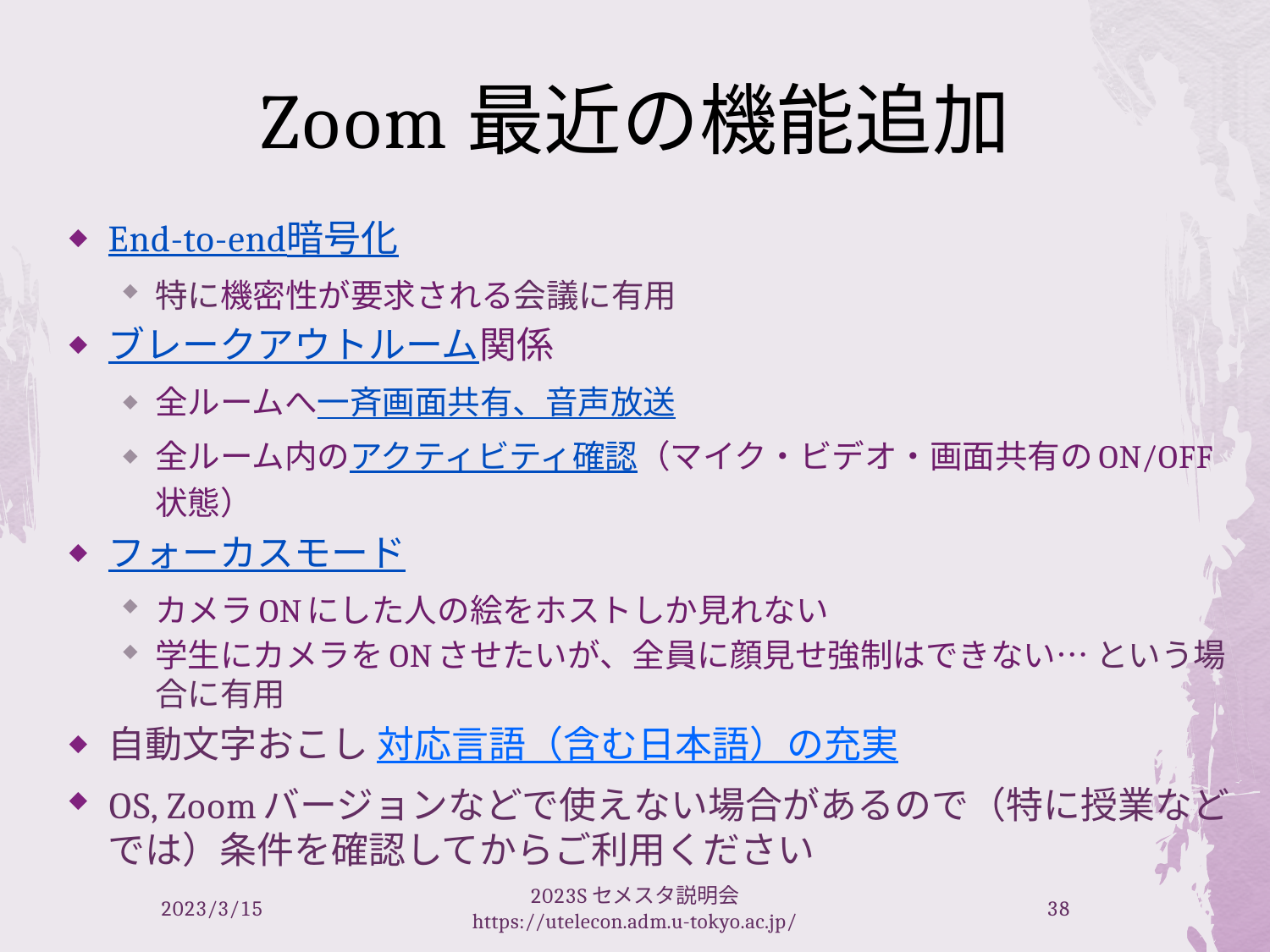

# Zoom最近の機能追加
End-to-end暗号化
特に機密性が要求される会議に有用
ブレークアウトルーム関係
全ルームへ一斉画面共有、音声放送
全ルーム内のアクティビティ確認（マイク・ビデオ・画面共有のON/OFF状態）
フォーカスモード
カメラONにした人の絵をホストしか見れない
学生にカメラをONさせたいが、全員に顔見せ強制はできない… という場合に有用
自動文字おこし 対応言語（含む日本語）の充実
OS, Zoomバージョンなどで使えない場合があるので（特に授業などでは）条件を確認してからご利用ください
2023/3/15
2023Sセメスタ説明会 https://utelecon.adm.u-tokyo.ac.jp/
38